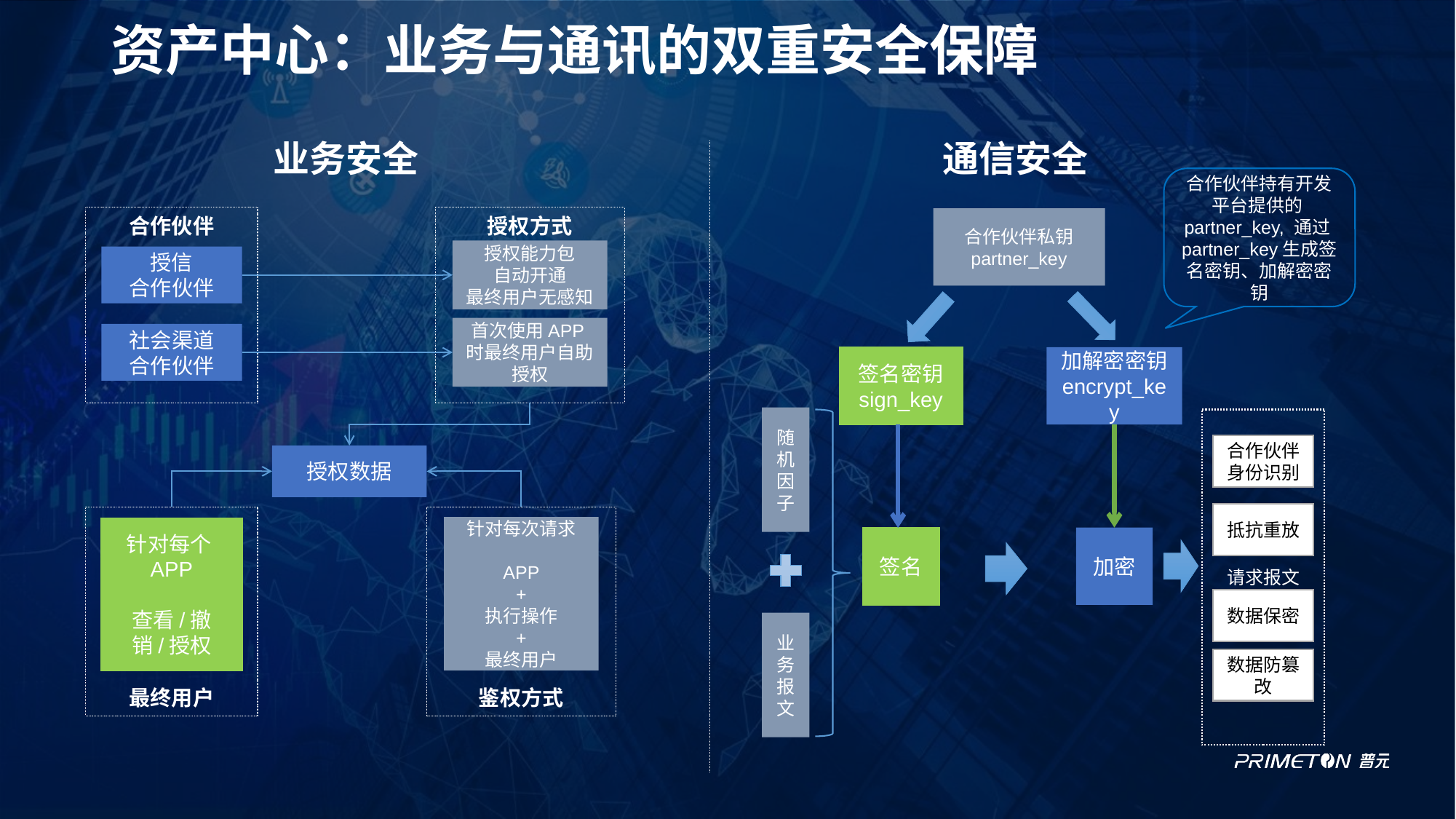

# 资产中心：业务与通讯的双重安全保障
通信安全
业务安全
合作伙伴持有开发平台提供的partner_key, 通过partner_key生成签名密钥、加解密密钥
合作伙伴
授权方式
合作伙伴私钥 partner_key
授权能力包
自动开通
最终用户无感知
授信
合作伙伴

首次使用APP时最终用户自助授权
社会渠道
合作伙伴
加解密密钥
encrypt_key
签名密钥
sign_key
随机因子

请求报文
合作伙伴
身份识别
授权数据
抵抗重放
最终用户
鉴权方式
针对每次请求

APP
+
执行操作
+
最终用户
针对每个APP

查看/撤销/授权
加密
签名

数据保密
业务报文
数据防篡改